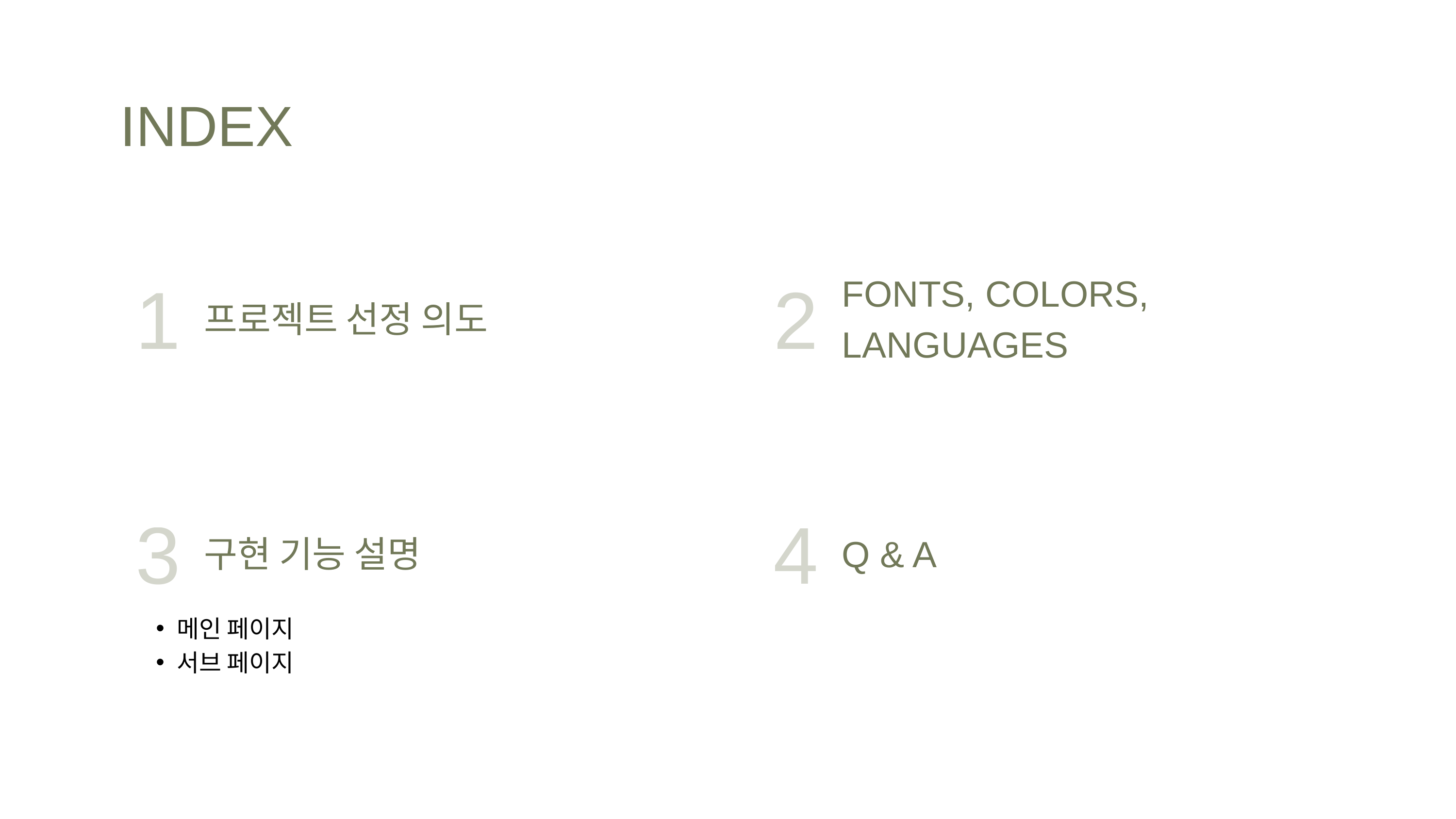

INDEX
1
2
FONTS, COLORS, LANGUAGES
프로젝트 선정 의도
3
4
구현 기능 설명
Q & A
메인 페이지
서브 페이지